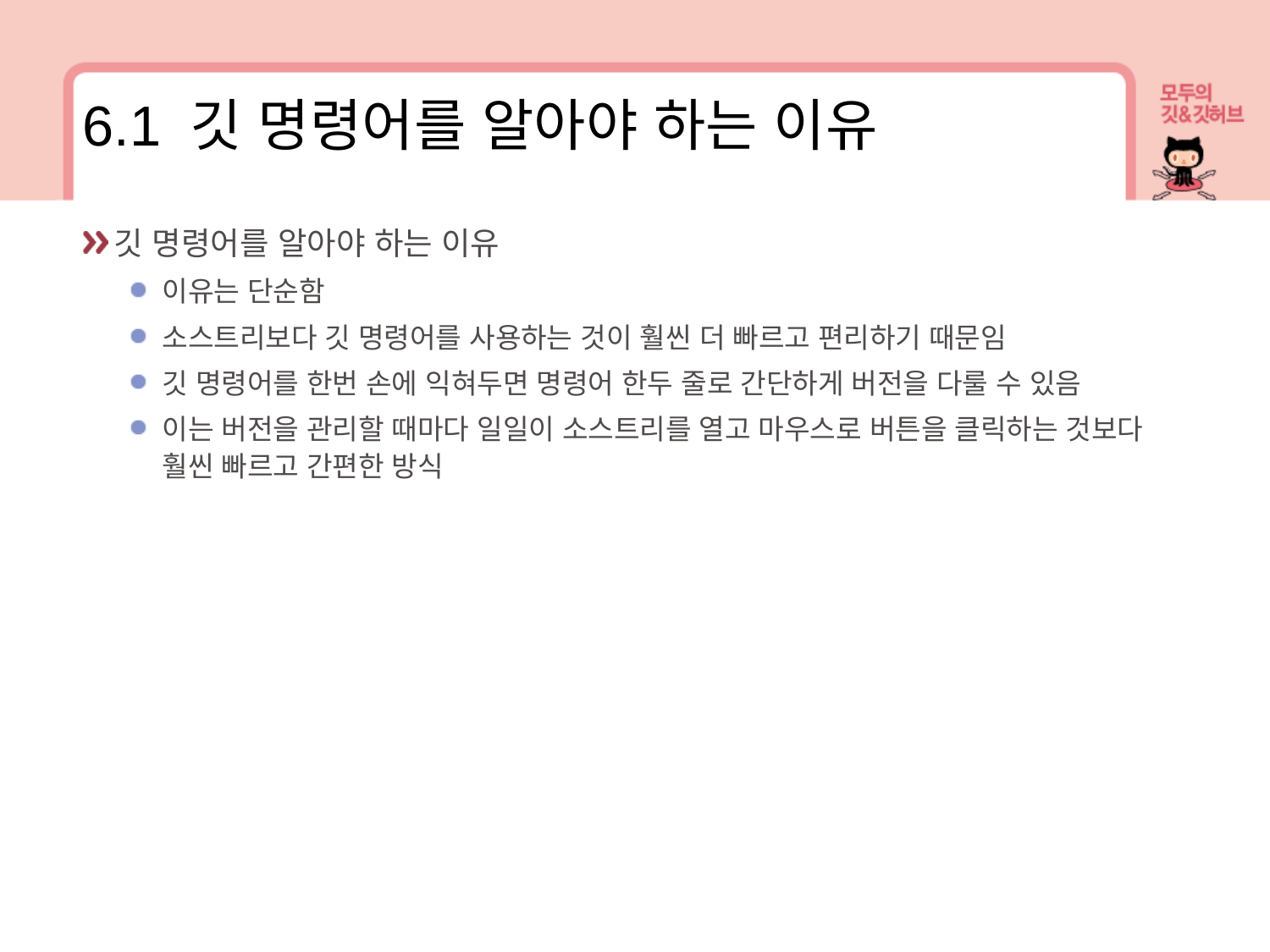

6.1 깃 명령어를 알아야 하는 이유
깃 명령어를 알아야 하는 이유
이유는 단순함
소스트리보다 깃 명령어를 사용하는 것이 훨씬 더 빠르고 편리하기 때문임
깃 명령어를 한번 손에 익혀두면 명령어 한두 줄로 간단하게 버전을 다룰 수 있음
이는 버전을 관리할 때마다 일일이 소스트리를 열고 마우스로 버튼을 클릭하는 것보다 훨씬 빠르고 간편한 방식